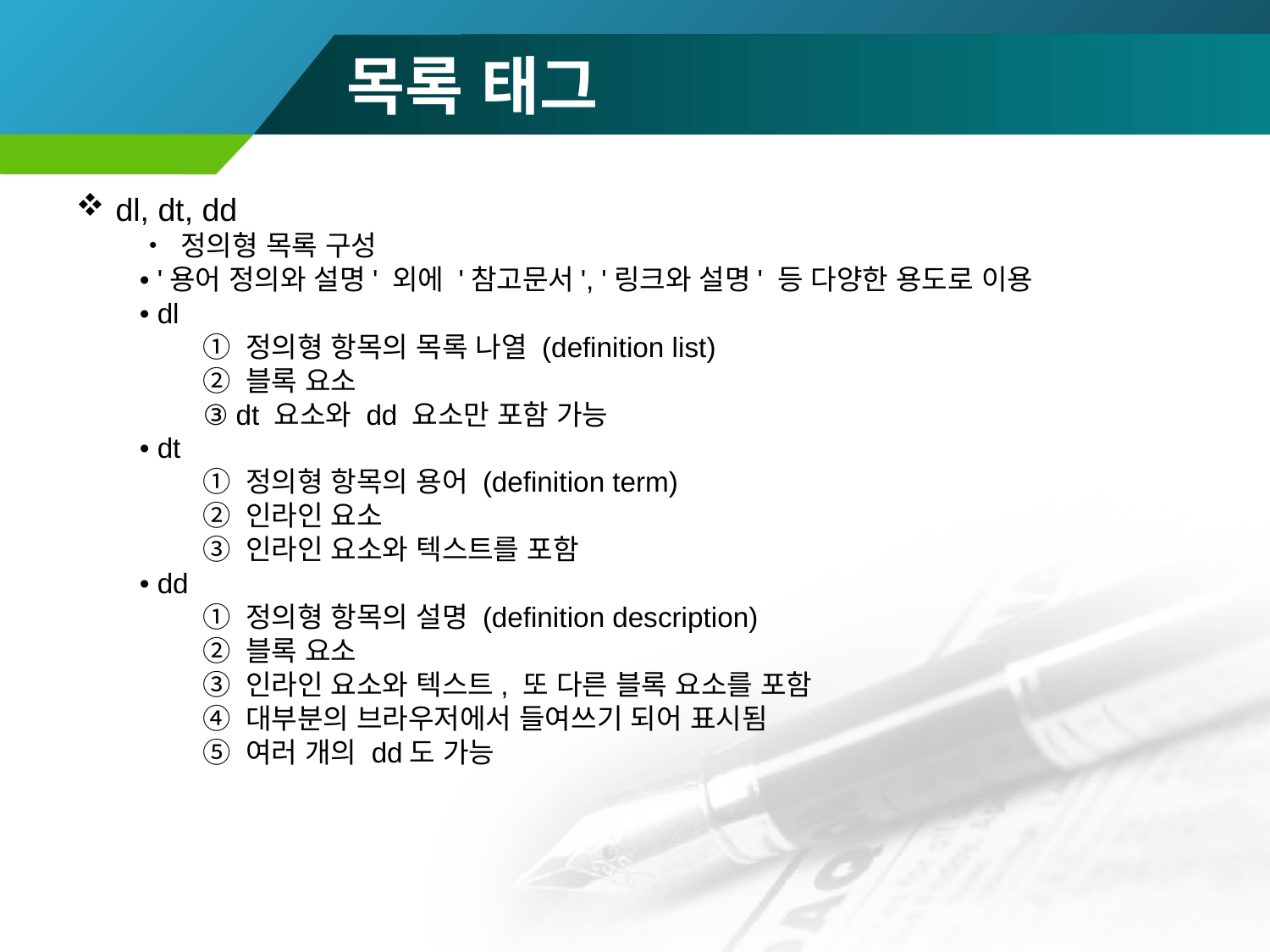

목록 태그
dl, dt, dd
• 정의형 목록 구성
• '용어 정의와 설명' 외에 '참고문서', '링크와 설명' 등 다양한 용도로 이용
• dl
① 정의형 항목의 목록 나열 (definition list)
② 블록 요소
③ dt 요소와 dd 요소만 포함 가능
• dt
① 정의형 항목의 용어 (definition term)
② 인라인 요소
③ 인라인 요소와 텍스트를 포함
• dd
① 정의형 항목의 설명 (definition description)
② 블록 요소
③ 인라인 요소와 텍스트, 또 다른 블록 요소를 포함
④ 대부분의 브라우저에서 들여쓰기 되어 표시됨
⑤ 여러 개의 dd도 가능